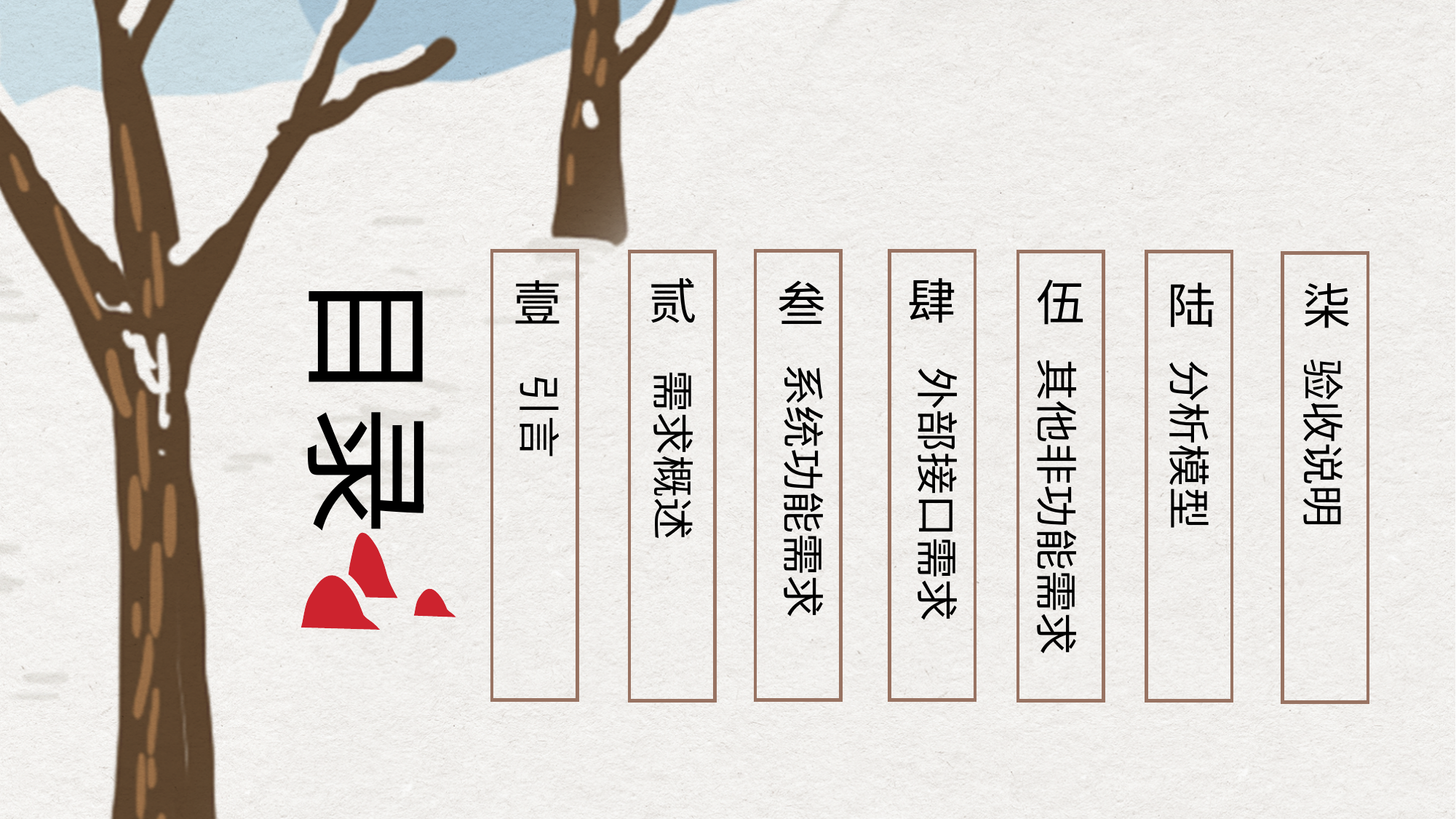

伍
陆
目录
柒
贰
肆
壹
叁
  外部接口需求
   系统功能需求
   需求概述
   引言
其他非功能需求
验收说明
分析模型